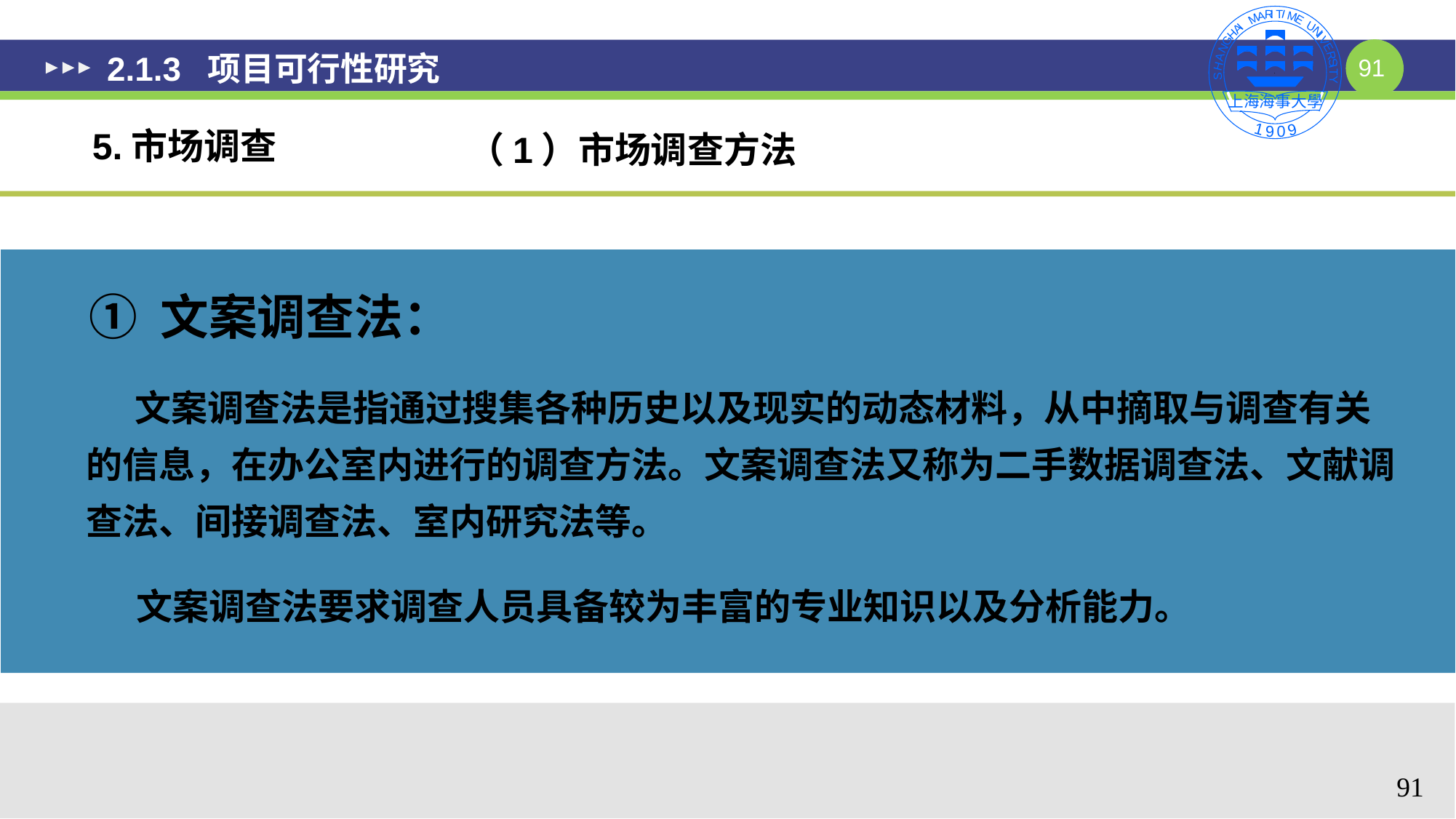

# 2.1.3  项目可行性研究
5.市场调查
（1）市场调查方法

① 文案调查法：
      文案调查法是指通过搜集各种历史以及现实的动态材料，从中摘取与调查有关的信息，在办公室内进行的调查方法。文案调查法又称为二手数据调查法、文献调查法、间接调查法、室内研究法等。

     文案调查法要求调查人员具备较为丰富的专业知识以及分析能力。

91
91